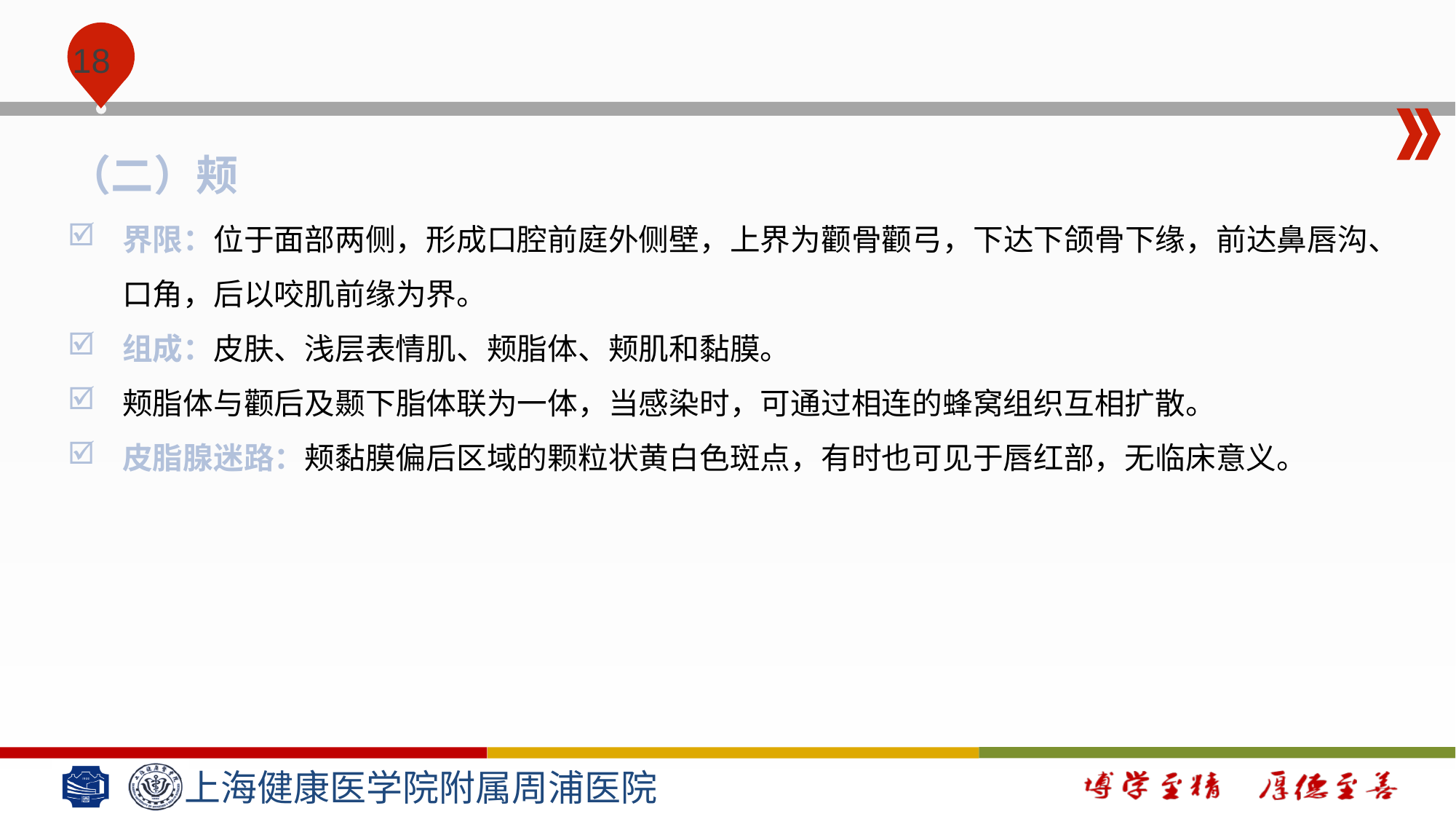

#
（二）颊
界限：位于面部两侧，形成口腔前庭外侧壁，上界为颧骨颧弓，下达下颌骨下缘，前达鼻唇沟、口角，后以咬肌前缘为界。
组成：皮肤、浅层表情肌、颊脂体、颊肌和黏膜。
颊脂体与颧后及颞下脂体联为一体，当感染时，可通过相连的蜂窝组织互相扩散。
皮脂腺迷路：颊黏膜偏后区域的颗粒状黄白色斑点，有时也可见于唇红部，无临床意义。